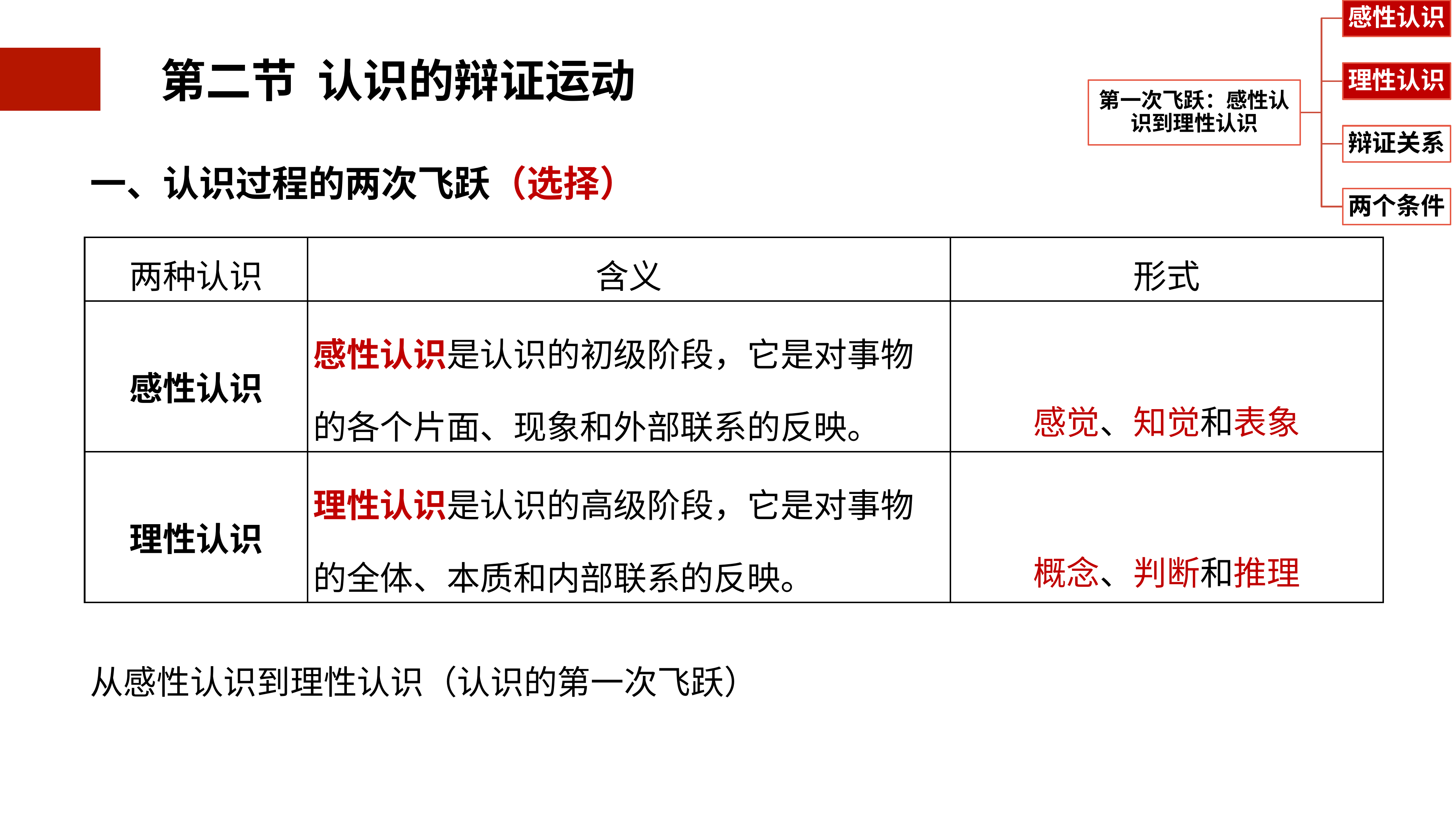

2.2.1从感性认识到理性认识
第一次飞跃：感性认识到理性认识
感性认识
理性认识
辩证关系
两个条件
一、认识过程的两次飞跃（选择）
| 两种认识 | 含义 | 形式 |
| --- | --- | --- |
| 感性认识 | 感性认识是认识的初级阶段，它是对事物的各个片面、现象和外部联系的反映。 | 感觉、知觉和表象 |
| 理性认识 | 理性认识是认识的高级阶段，它是对事物的全体、本质和内部联系的反映。 | 概念、判断和推理 |
从感性认识到理性认识（认识的第一次飞跃）